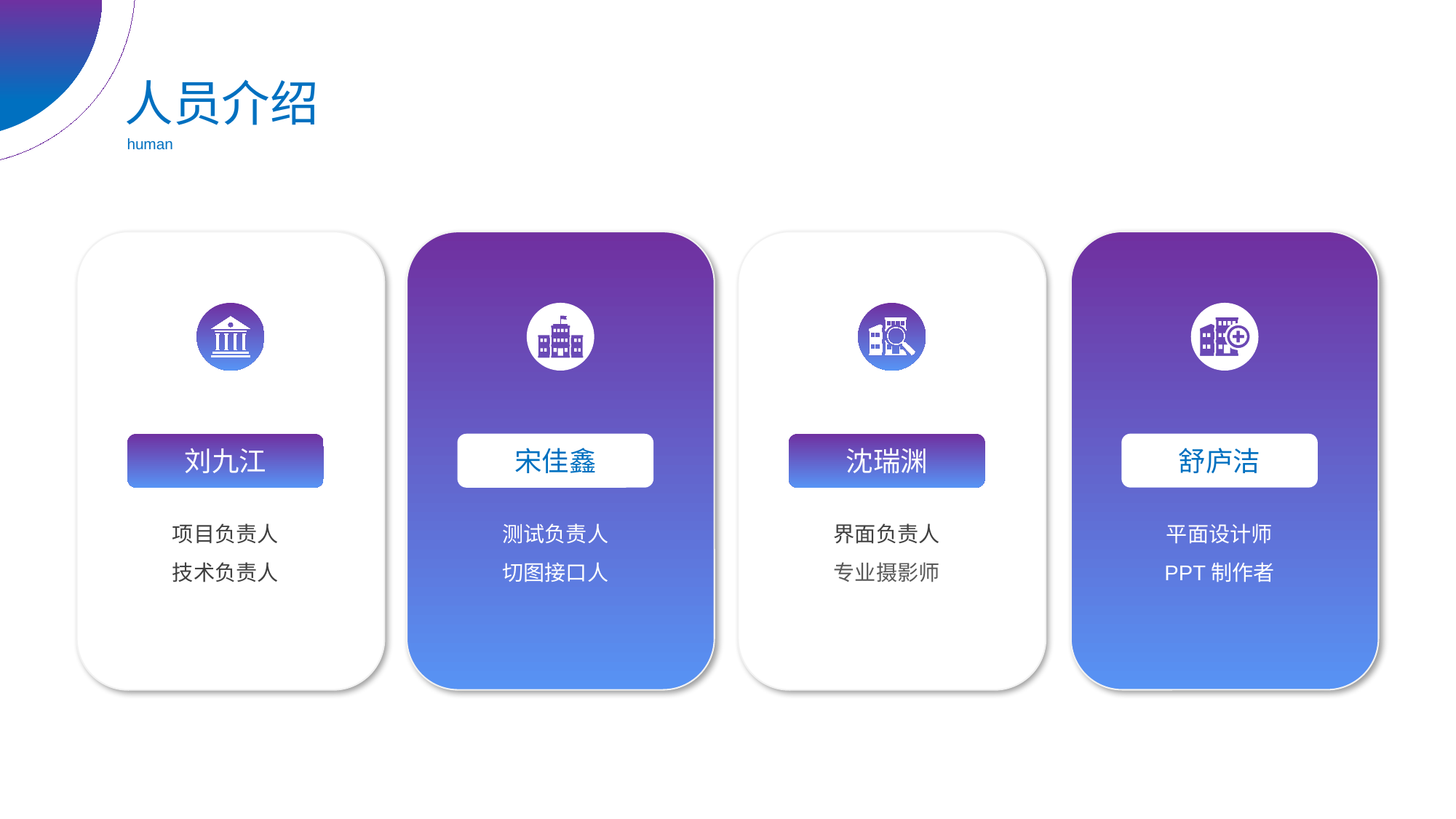

人员介绍
human

舒庐洁
平面设计师
PPT制作者

宋佳鑫
测试负责人
切图接口人

刘九江
项目负责人
技术负责人

沈瑞渊
界面负责人
专业摄影师